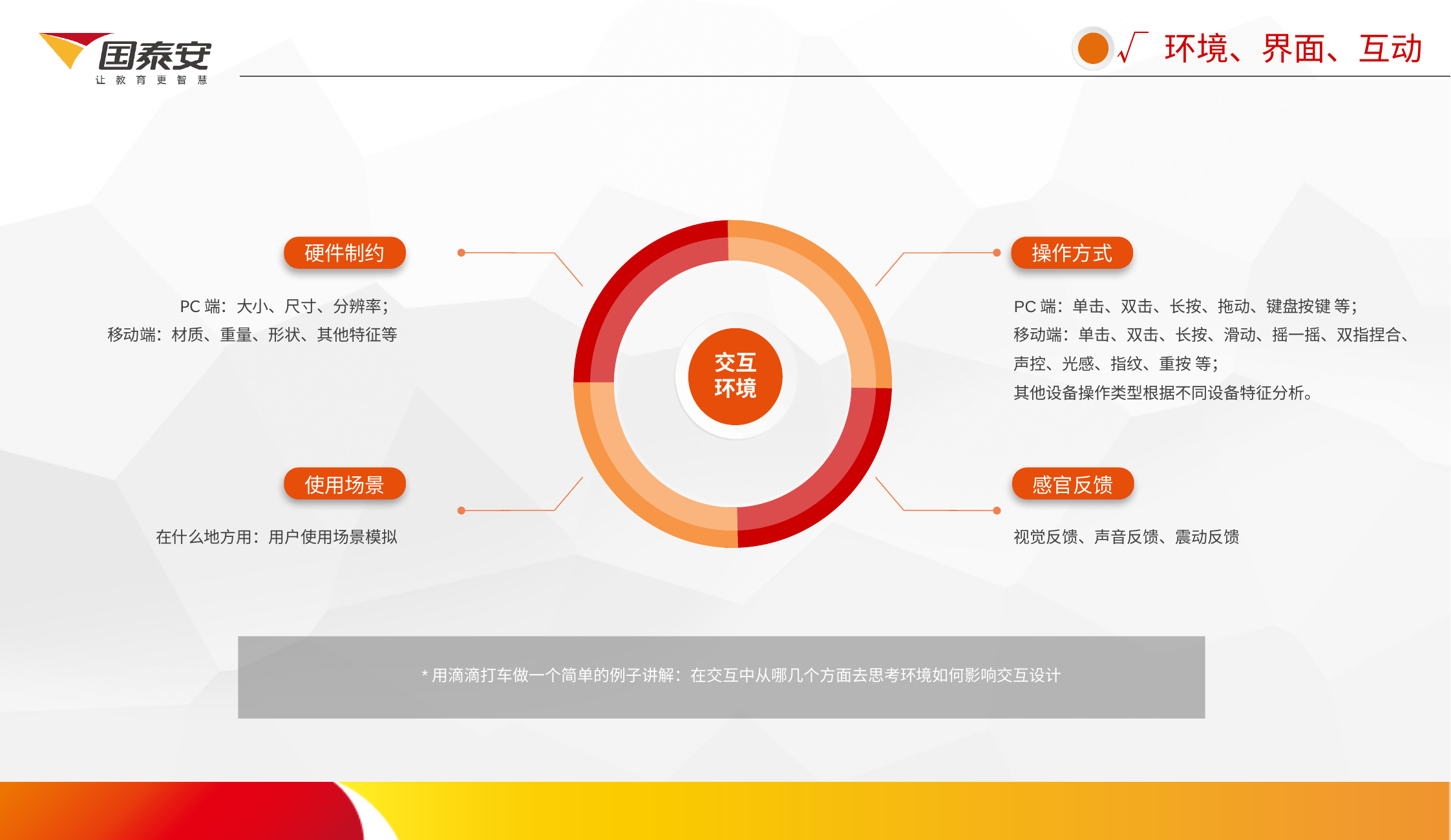

√ 环境、界面、互动

操作方式

PC端：单击、双击、长按、拖动、键盘按键 等；
移动端：单击、双击、长按、滑动、摇一摇、双指捏合、声控、光感、指纹、重按 等；
其他设备操作类型根据不同设备特征分析。
硬件制约

PC端：大小、尺寸、分辨率；
移动端：材质、重量、形状、其他特征等

交互环境

感官反馈
视觉反馈、声音反馈、震动反馈

使用场景
在什么地方用：用户使用场景模拟

*用滴滴打车做一个简单的例子讲解：在交互中从哪几个方面去思考环境如何影响交互设计